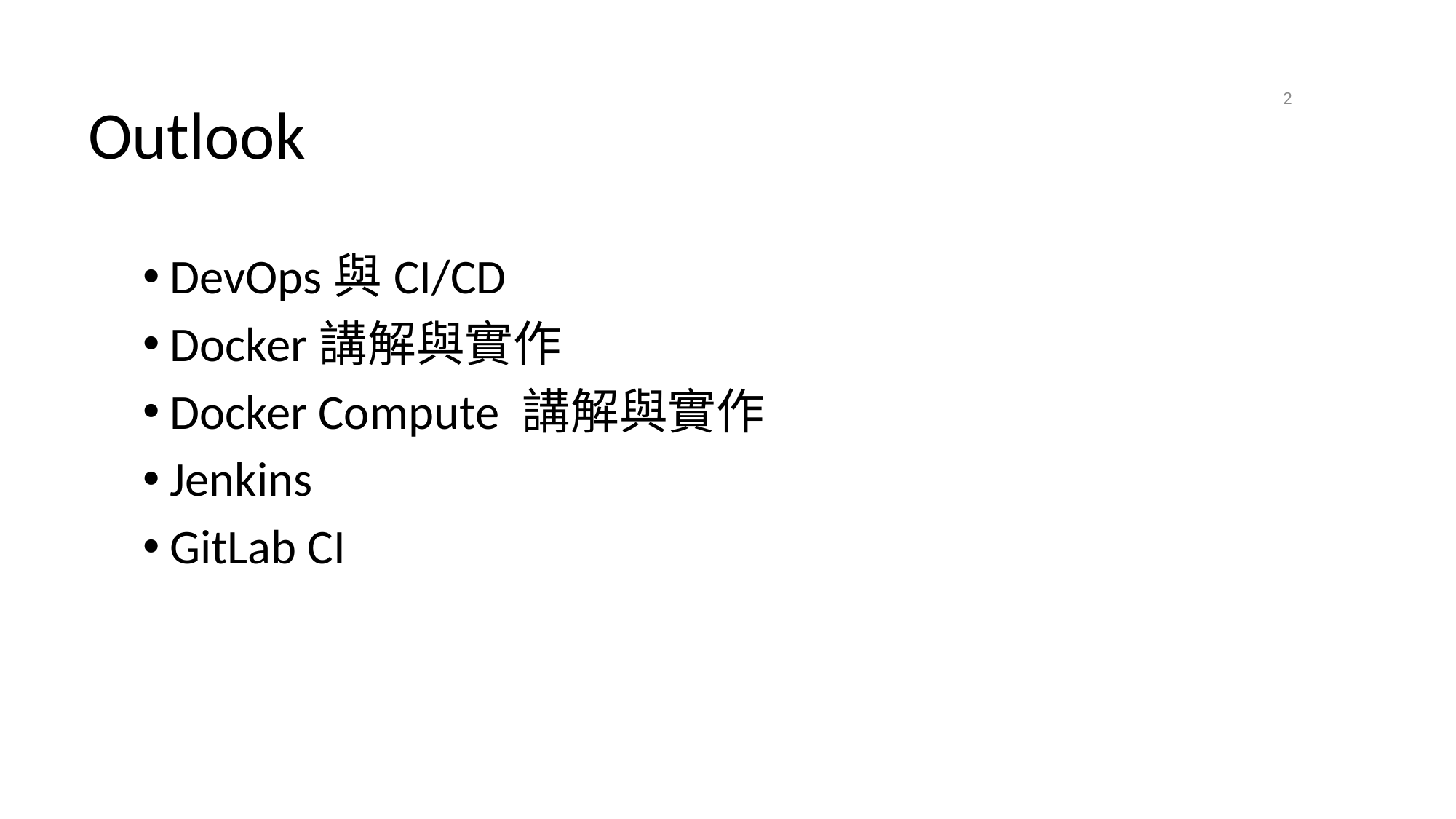

# Outlook
2
2021/4/21
DevOps與CI/CD
Docker講解與實作
Docker Compute 講解與實作
Jenkins
GitLab CI